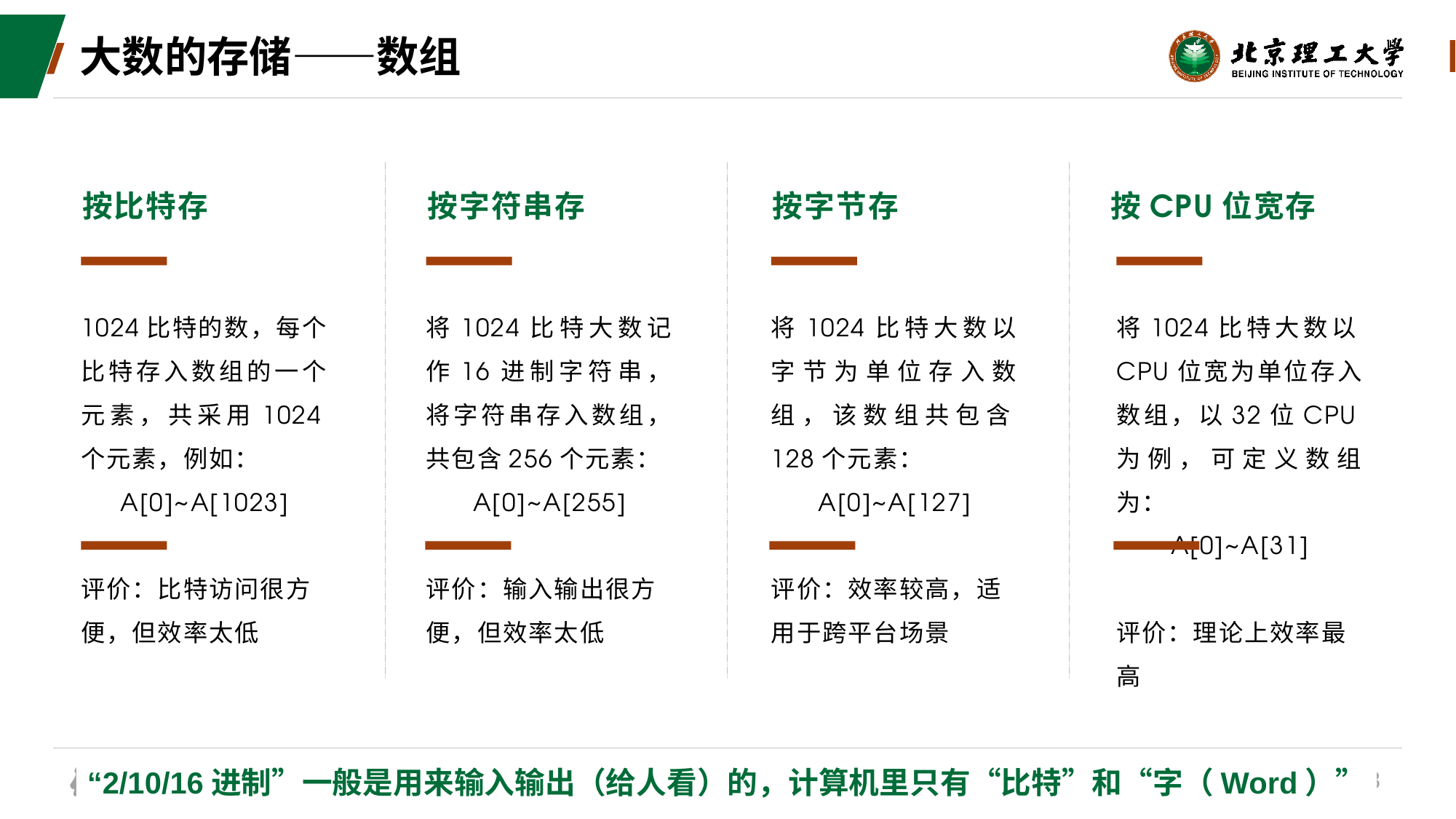

# 大数的存储——数组
按比特存

1024比特的数，每个比特存入数组的一个元素，共采用1024个元素，例如：
A[0]~A[1023]

评价：比特访问很方便，但效率太低
按字符串存

将1024比特大数记作16进制字符串，将字符串存入数组，共包含256个元素：
A[0]~A[255]

评价：输入输出很方便，但效率太低
按字节存

将1024比特大数以字节为单位存入数组，该数组共包含128个元素：
A[0]~A[127]

评价：效率较高，适用于跨平台场景
按CPU位宽存

将1024比特大数以CPU位宽为单位存入数组，以32位CPU为例，可定义数组为：
A[0]~A[31]

评价：理论上效率最高

“2/10/16进制”一般是用来输入输出（给人看）的，计算机里只有“比特”和“字（Word）”